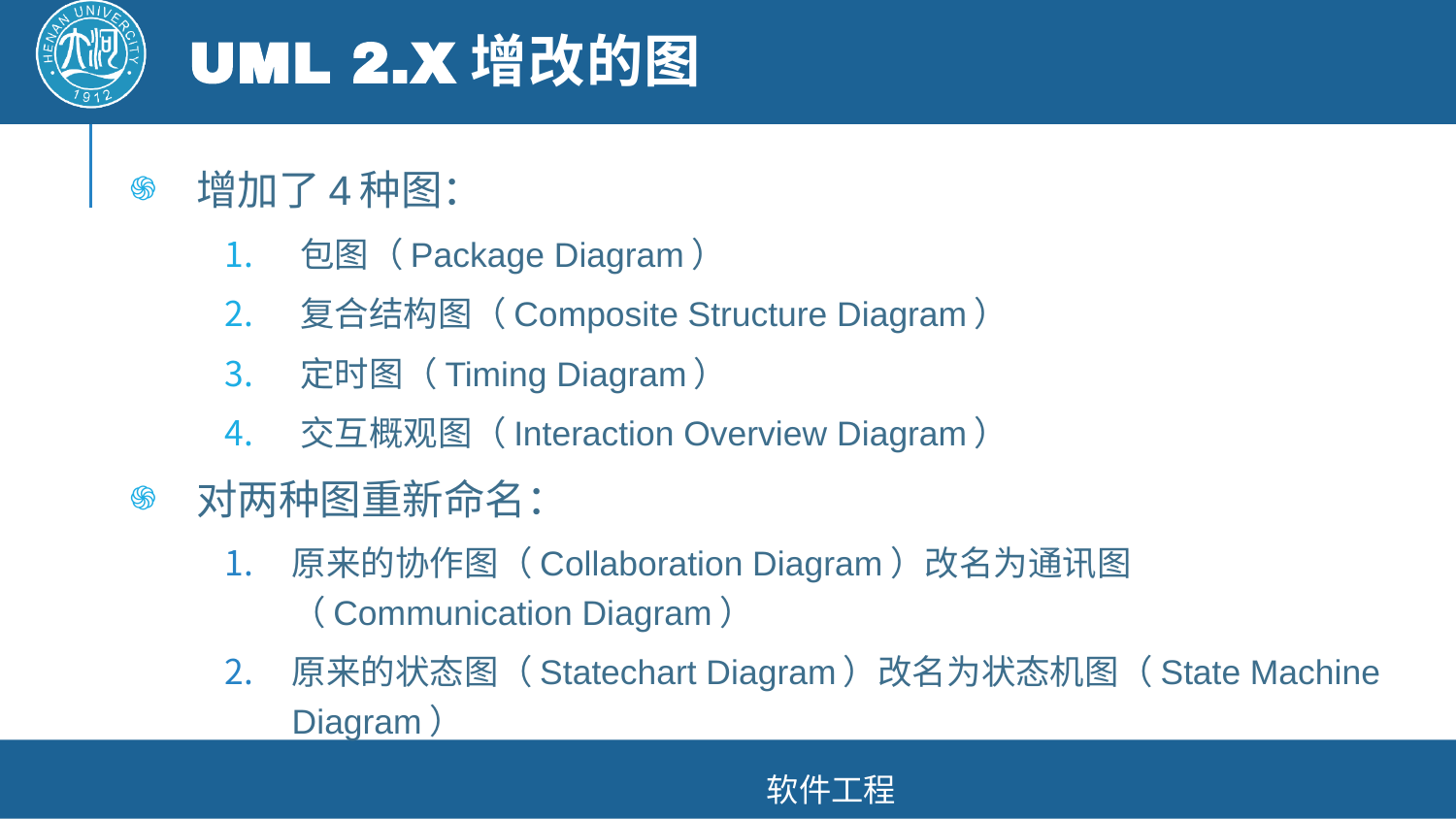

# UML 2.x增改的图
增加了4种图：
包图（Package Diagram）
复合结构图（Composite Structure Diagram）
定时图（Timing Diagram）
交互概观图（Interaction Overview Diagram）
对两种图重新命名：
原来的协作图（Collaboration Diagram）改名为通讯图 （Communication Diagram）
原来的状态图（Statechart Diagram）改名为状态机图（State Machine Diagram）

软件工程
51